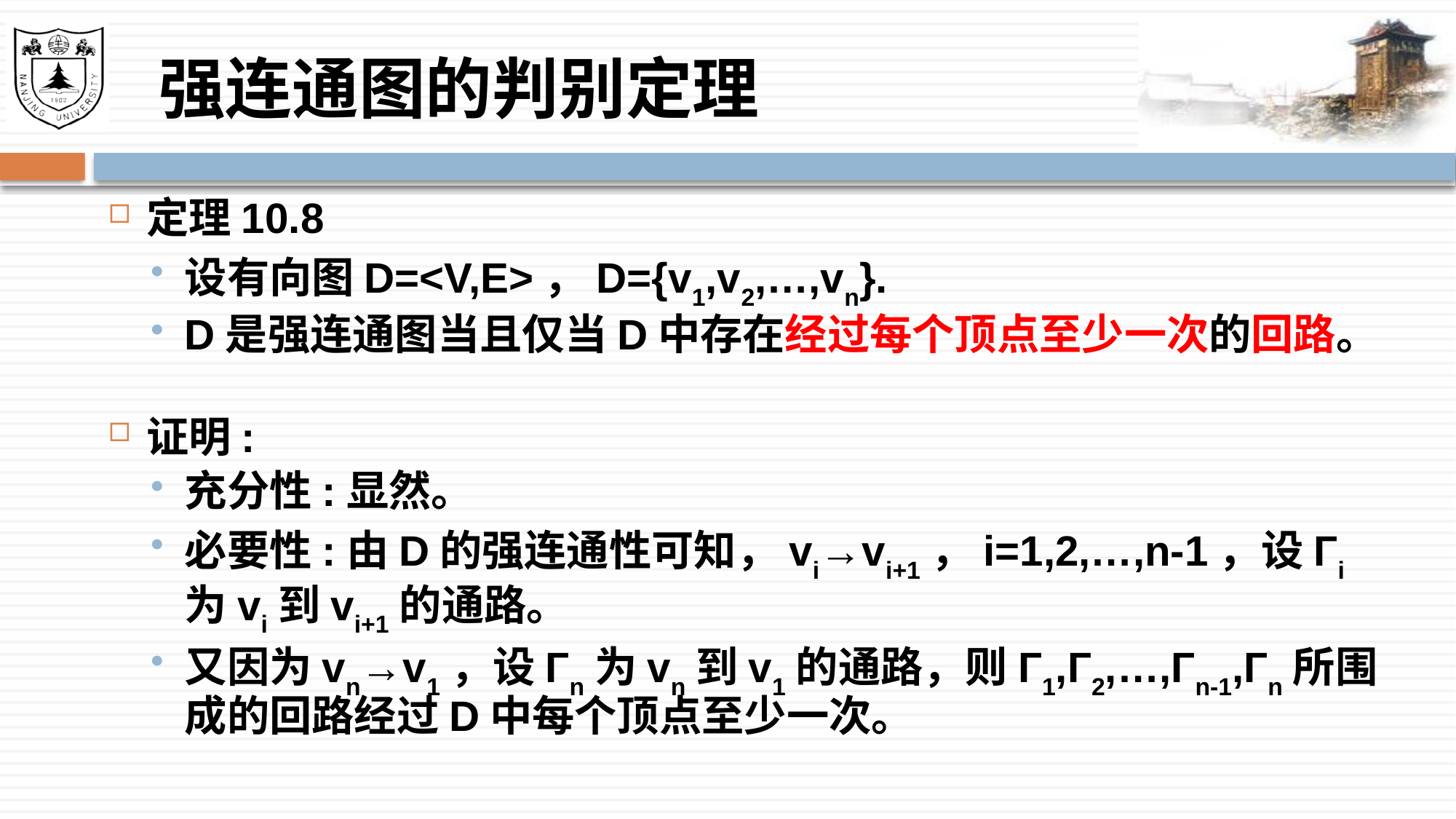

# 强连通图的判别定理
定理10.8
设有向图D=<V,E>，D={v1,v2,…,vn}.
D是强连通图当且仅当D中存在经过每个顶点至少一次的回路。
证明:
充分性:显然。
必要性:由D的强连通性可知，vi→vi+1，i=1,2,…,n-1，设Гi为vi到vi+1的通路。
又因为vn→v1，设Гn为vn到v1的通路，则Г1,Г2,…,Гn-1,Гn所围成的回路经过D中每个顶点至少一次。